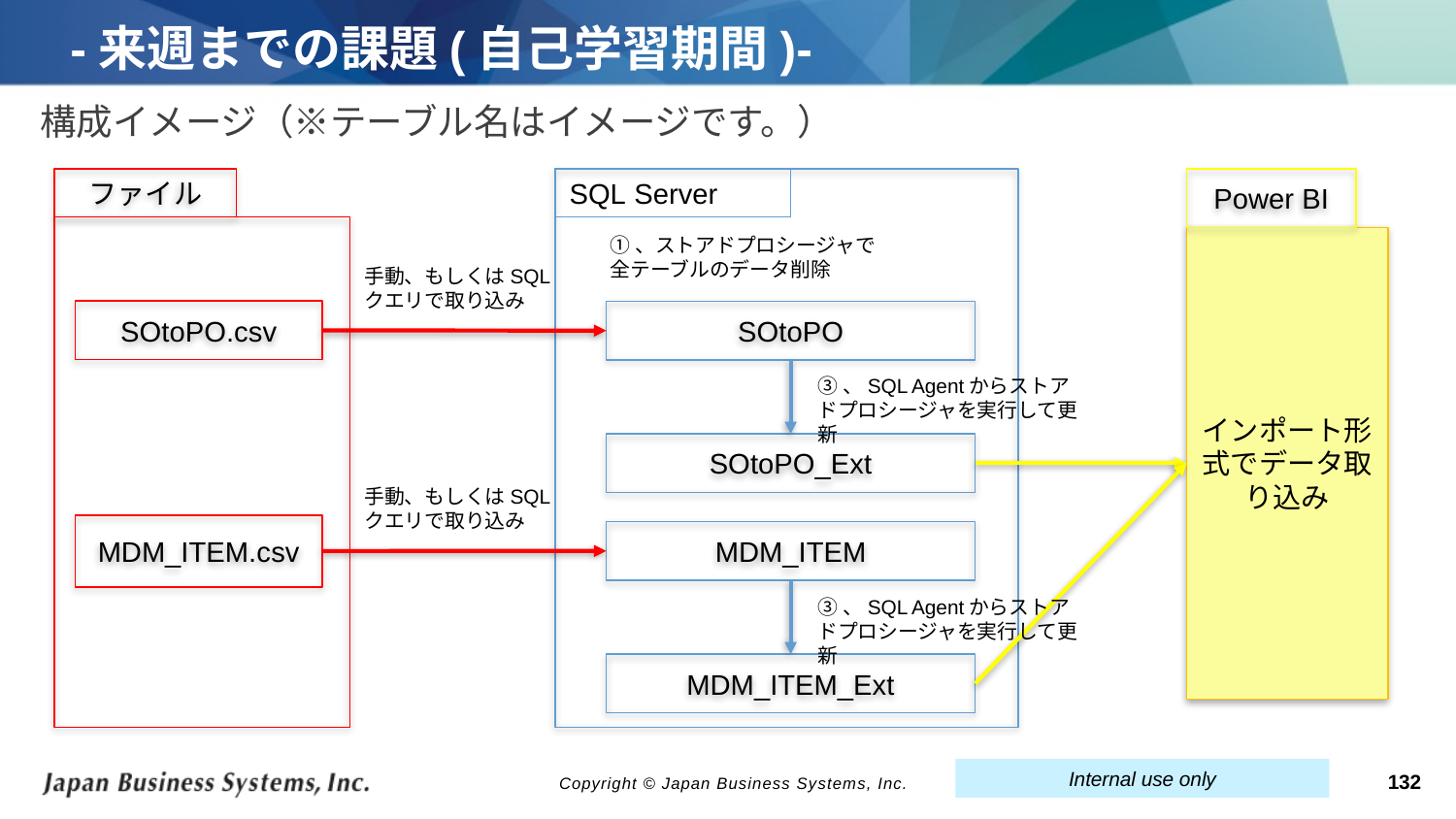

# -来週までの課題(自己学習期間)-
構成イメージ（※テーブル名はイメージです。）
SQL Server
Power BI
ファイル

①、ストアドプロシージャで全テーブルのデータ削除
インポート形式でデータ取り込み
手動、もしくはSQLクエリで取り込み
SOtoPO.csv
SOtoPO
③、SQL Agentからストアドプロシージャを実行して更新
SOtoPO_Ext
手動、もしくはSQLクエリで取り込み
MDM_ITEM.csv
MDM_ITEM
③、SQL Agentからストアドプロシージャを実行して更新
MDM_ITEM_Ext